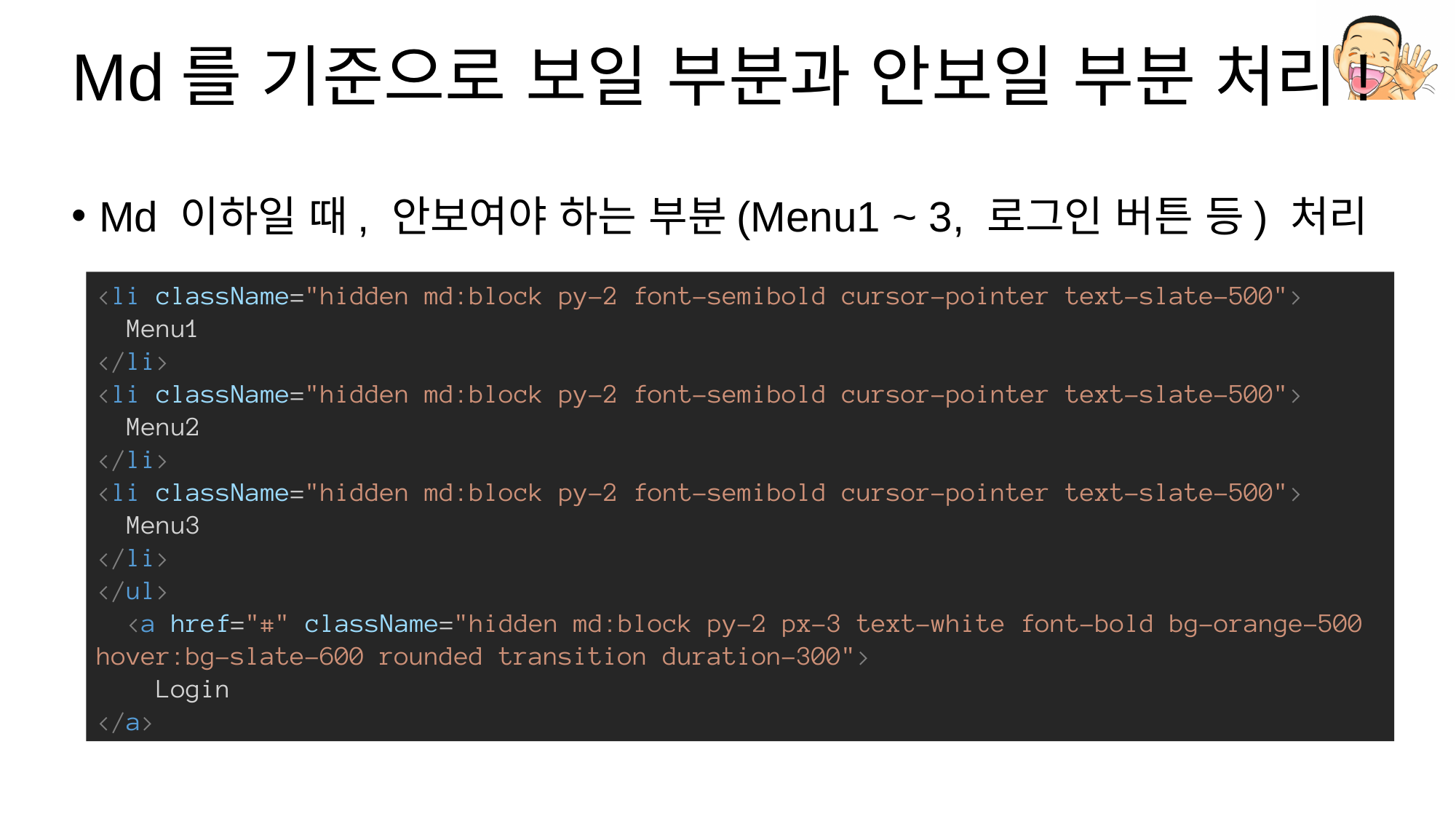

# Md를 기준으로 보일 부분과 안보일 부분 처리!
Md 이하일 때, 안보여야 하는 부분(Menu1 ~ 3, 로그인 버튼 등) 처리
<li className="hidden md:block py-2 font-semibold cursor-pointer text-slate-500">
  Menu1
</li>
<li className="hidden md:block py-2 font-semibold cursor-pointer text-slate-500">
  Menu2
</li>
<li className="hidden md:block py-2 font-semibold cursor-pointer text-slate-500">
  Menu3
</li>
</ul>
  <a href="#" className="hidden md:block py-2 px-3 text-white font-bold bg-orange-500 hover:bg-slate-600 rounded transition duration-300">
    Login
</a>